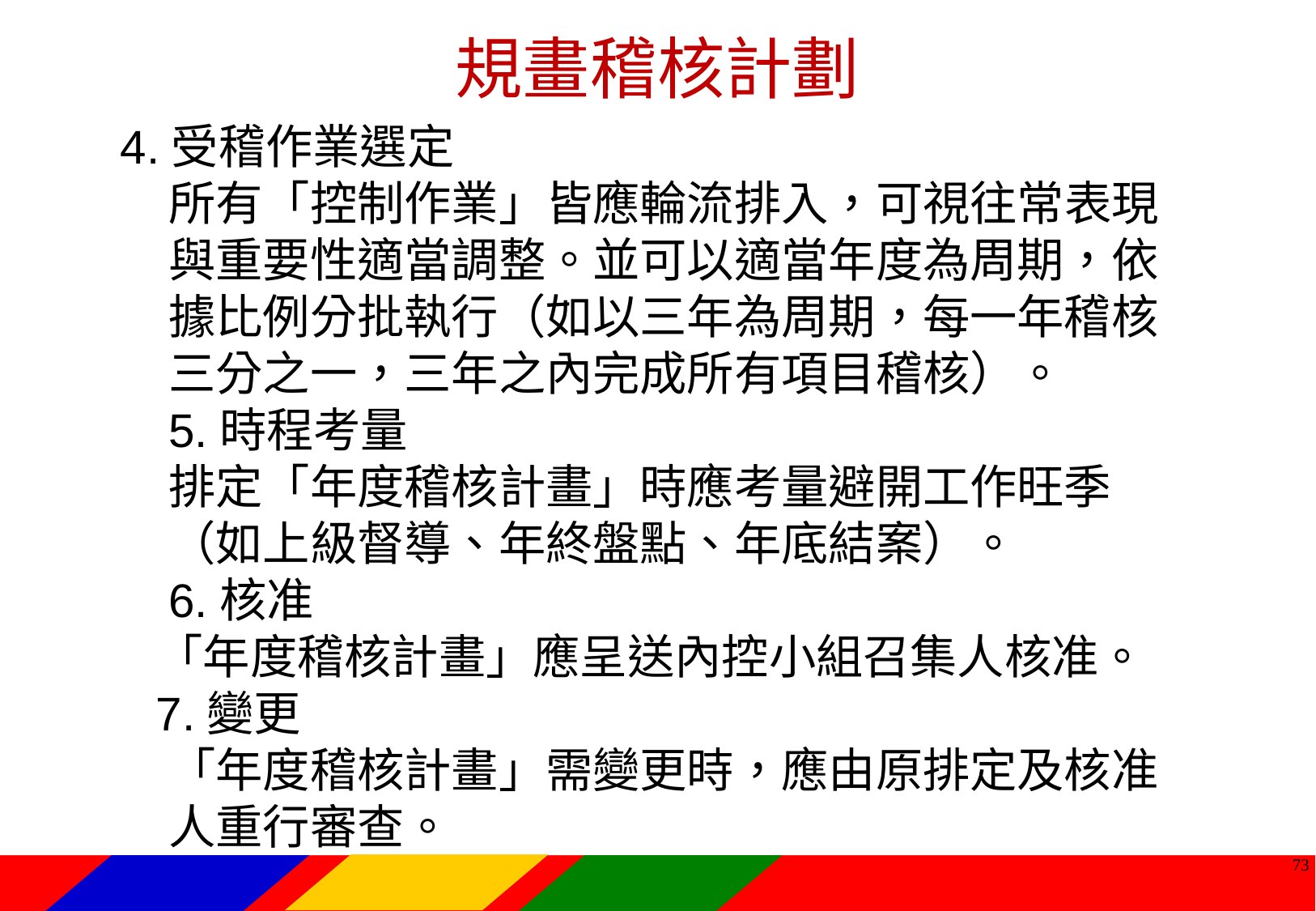

規畫稽核計劃
4.受稽作業選定
所有「控制作業」皆應輪流排入，可視往常表現與重要性適當調整。並可以適當年度為周期，依據比例分批執行（如以三年為周期，每一年稽核三分之一，三年之內完成所有項目稽核）。
5.時程考量
排定「年度稽核計畫」時應考量避開工作旺季（如上級督導、年終盤點、年底結案）。
6.核准
「年度稽核計畫」應呈送內控小組召集人核准。
7.變更
「年度稽核計畫」需變更時，應由原排定及核准人重行審查。
73